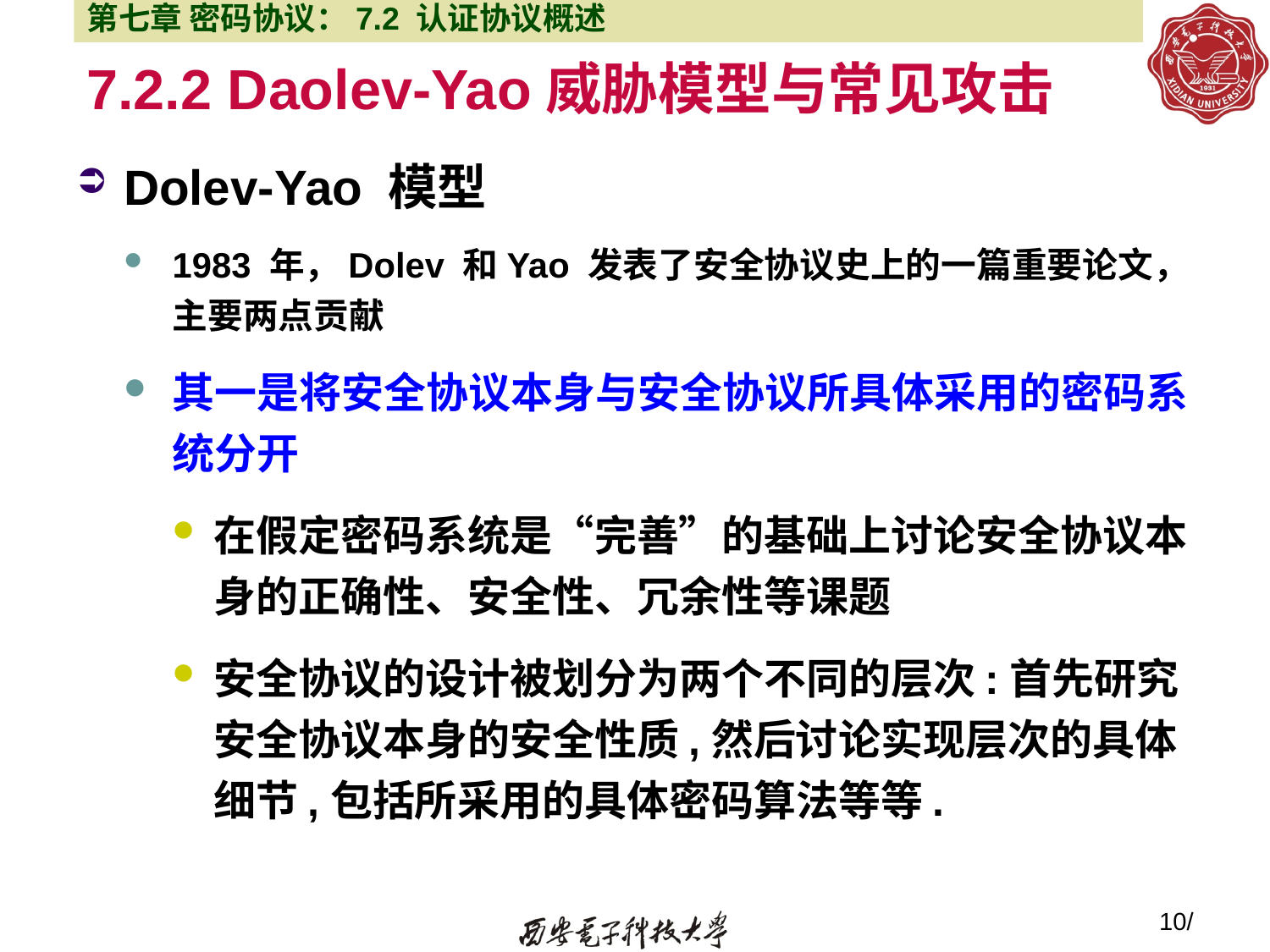

第七章 密码协议：7.2 认证协议概述
# 7.2.2 Daolev-Yao威胁模型与常见攻击
Dolev-Yao 模型
1983 年，Dolev 和Yao 发表了安全协议史上的一篇重要论文，主要两点贡献
其一是将安全协议本身与安全协议所具体采用的密码系统分开
在假定密码系统是“完善”的基础上讨论安全协议本身的正确性、安全性、冗余性等课题
安全协议的设计被划分为两个不同的层次:首先研究安全协议本身的安全性质,然后讨论实现层次的具体细节,包括所采用的具体密码算法等等.
10/